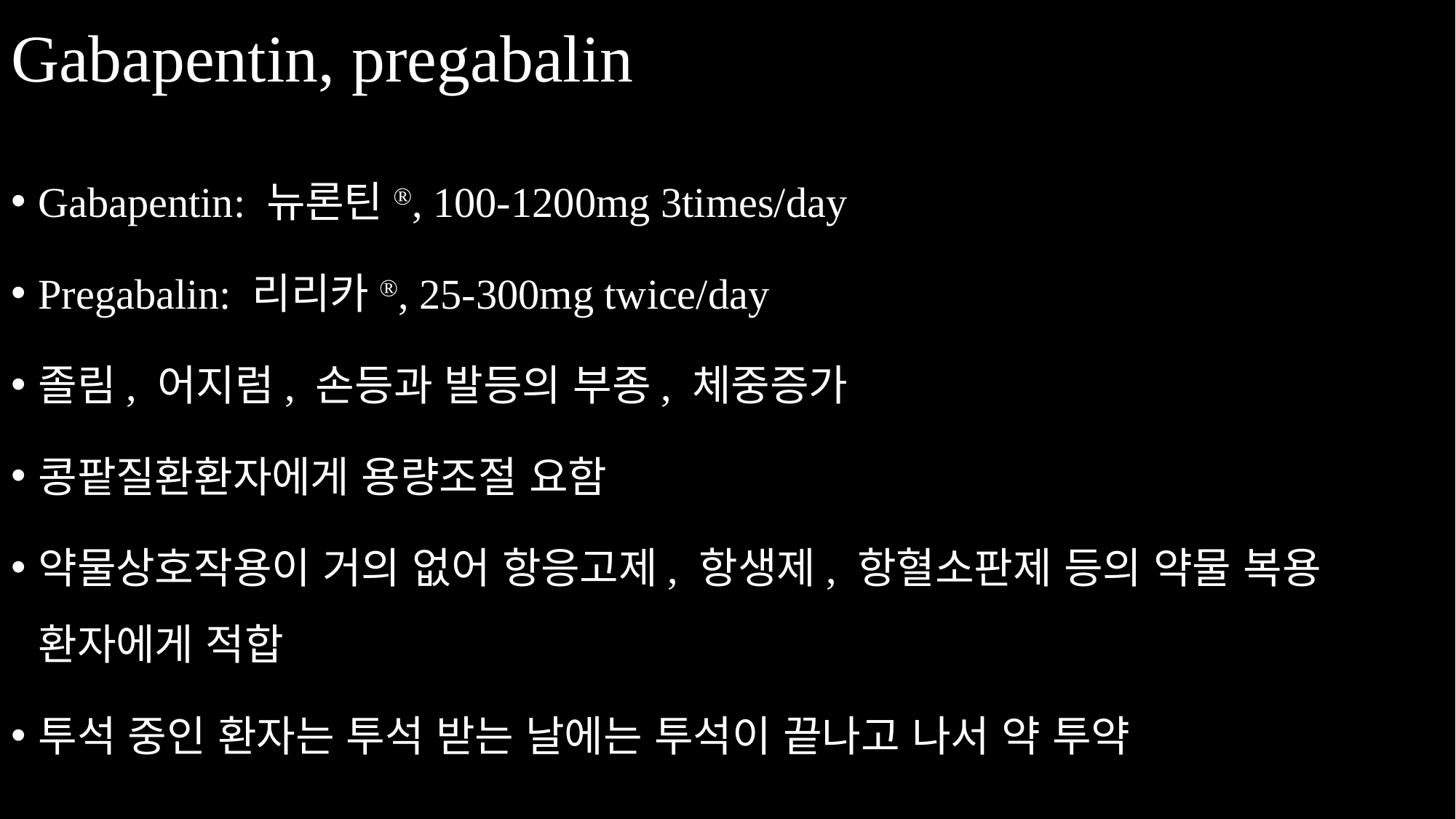

# Gabapentin, pregabalin
Gabapentin: 뉴론틴®, 100-1200mg 3times/day
Pregabalin: 리리카®, 25-300mg twice/day
졸림, 어지럼, 손등과 발등의 부종, 체중증가
콩팥질환환자에게 용량조절 요함
약물상호작용이 거의 없어 항응고제, 항생제, 항혈소판제 등의 약물 복용 환자에게 적합
투석 중인 환자는 투석 받는 날에는 투석이 끝나고 나서 약 투약